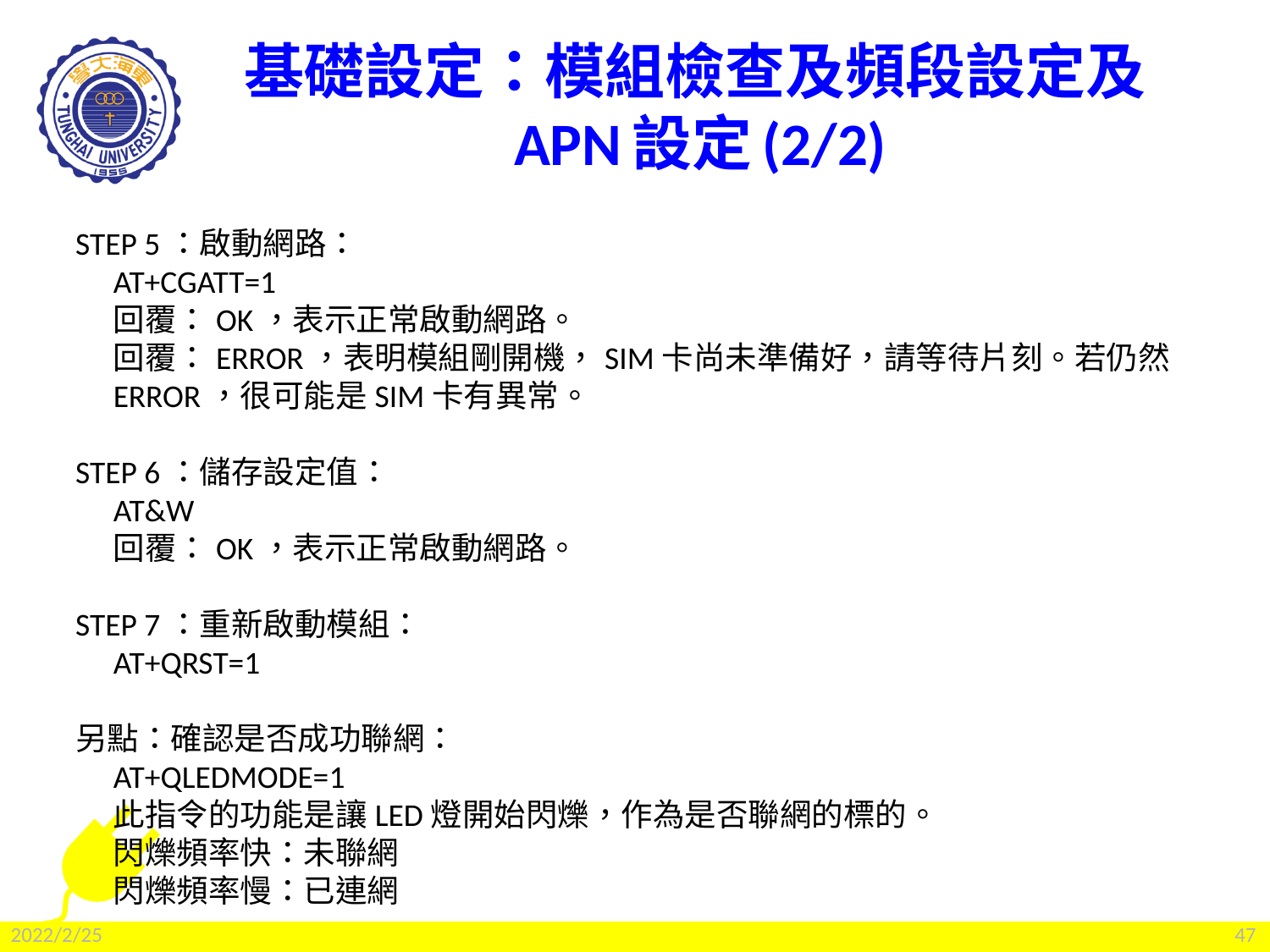

# 基礎設定：模組檢查及頻段設定及APN設定(2/2)
STEP 5：啟動網路：
AT+CGATT=1
回覆：OK，表示正常啟動網路。
回覆：ERROR，表明模組剛開機，SIM卡尚未準備好，請等待片刻。若仍然ERROR，很可能是SIM卡有異常。

STEP 6：儲存設定值：
AT&W
回覆：OK，表示正常啟動網路。

STEP 7：重新啟動模組：
AT+QRST=1

另點：確認是否成功聯網：
AT+QLEDMODE=1
此指令的功能是讓LED燈開始閃爍，作為是否聯網的標的。
閃爍頻率快：未聯網
閃爍頻率慢：已連網
2022/2/25

47